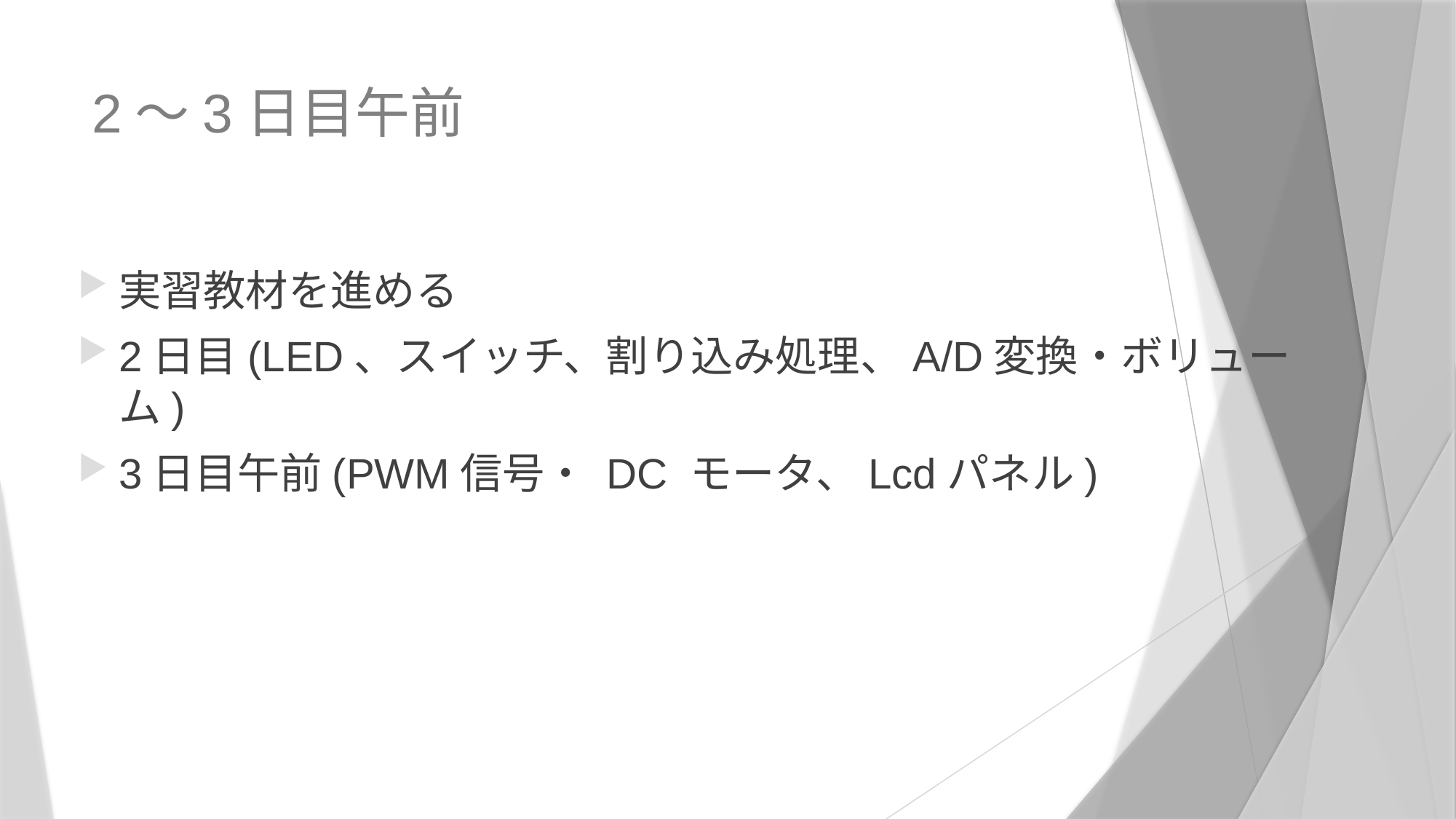

# 2～3日目午前
実習教材を進める
2日目(LED、スイッチ、割り込み処理、A/D変換・ボリューム)
3日目午前(PWM信号・ DC モータ、Lcdパネル)